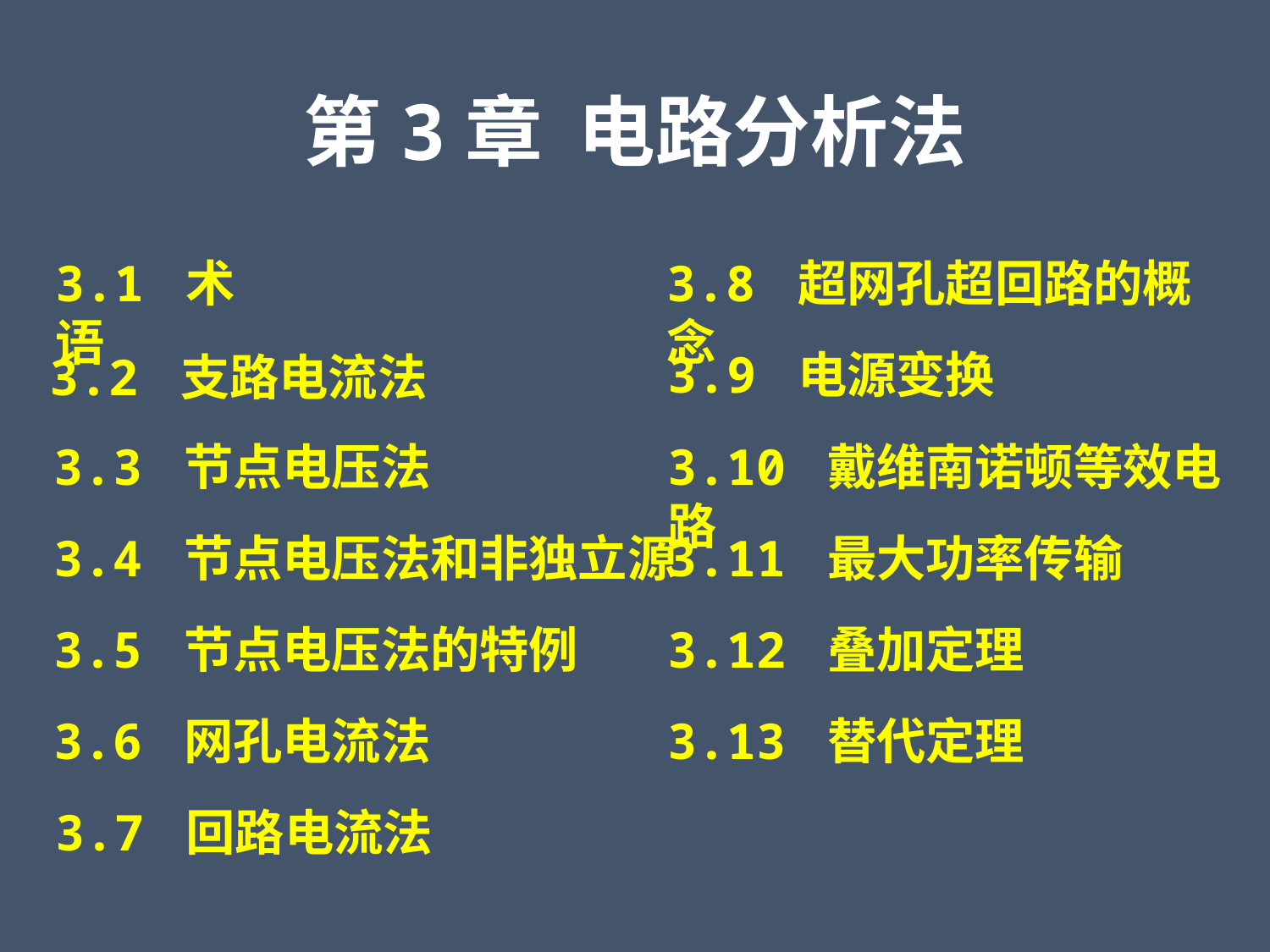

第3章  电路分析法
3.1 术语
3.8 超网孔超回路的概念
3.9 电源变换
3.2 支路电流法
3.3 节点电压法
3.10 戴维南诺顿等效电路
3.4 节点电压法和非独立源
3.11 最大功率传输
3.5 节点电压法的特例
3.12 叠加定理
3.6 网孔电流法
3.13 替代定理
3.7 回路电流法